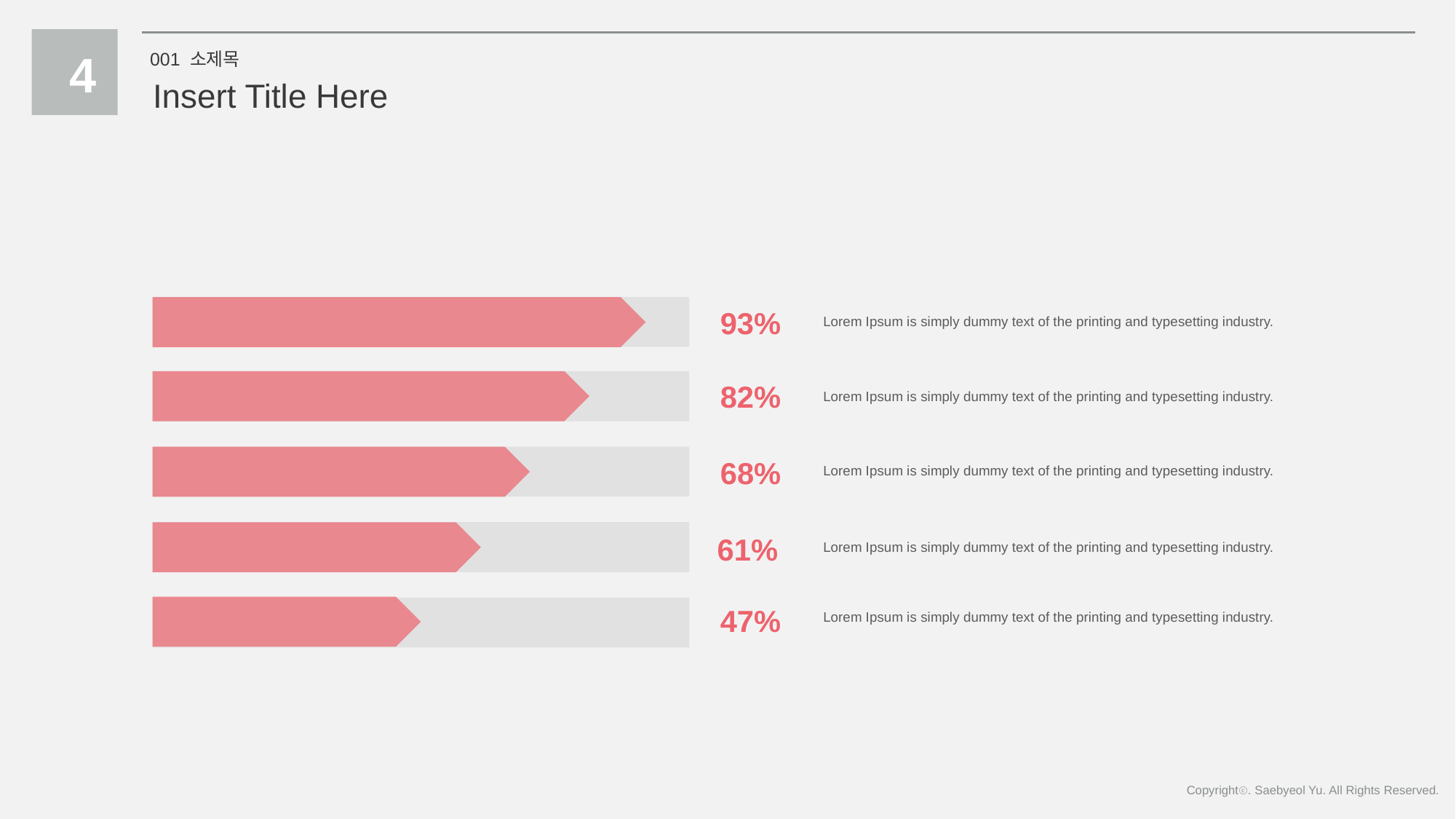

4
001 소제목
Insert Title Here

93%
Lorem Ipsum is simply dummy text of the printing and typesetting industry.

82%
Lorem Ipsum is simply dummy text of the printing and typesetting industry.

68%
Lorem Ipsum is simply dummy text of the printing and typesetting industry.

61%
Lorem Ipsum is simply dummy text of the printing and typesetting industry.

47%

Lorem Ipsum is simply dummy text of the printing and typesetting industry.
Copyrightⓒ. Saebyeol Yu. All Rights Reserved.